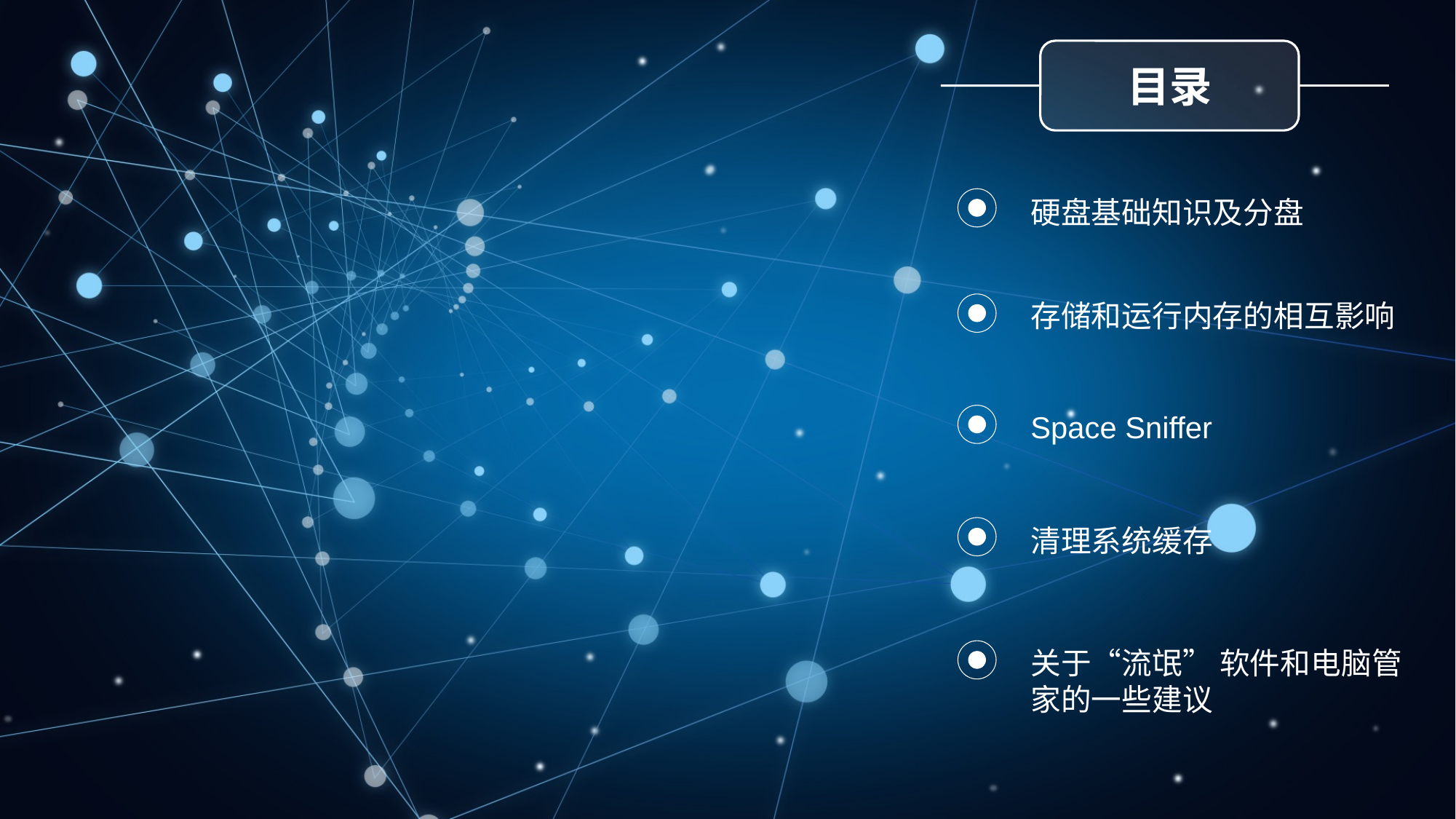

目录

硬盘基础知识及分盘

存储和运行内存的相互影响

Space Sniffer

清理系统缓存

关于“流氓” 软件和电脑管家的一些建议